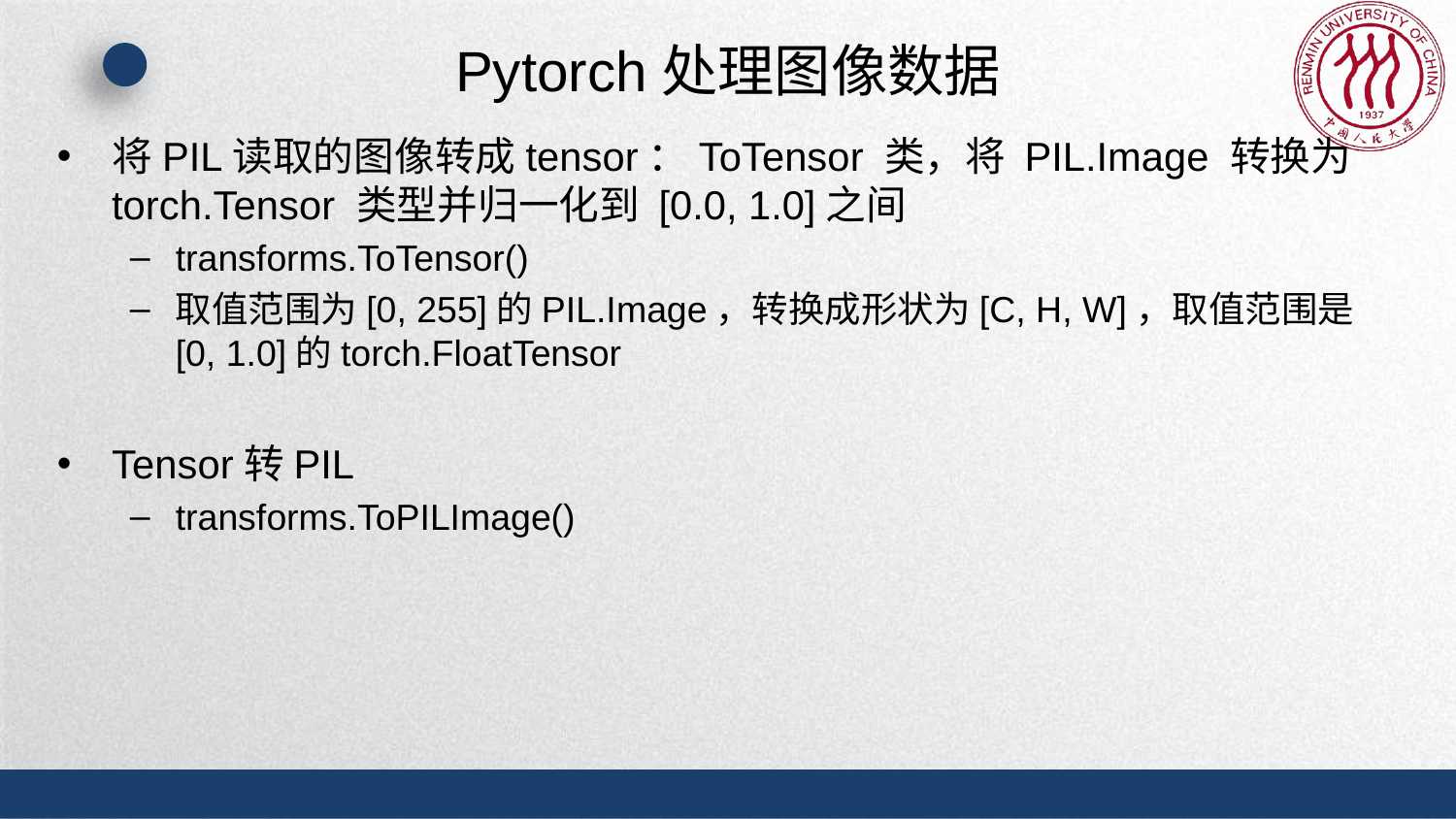

# Pytorch处理图像数据
将PIL读取的图像转成tensor：ToTensor 类，将 PIL.Image 转换为 torch.Tensor 类型并归一化到 [0.0, 1.0]之间
transforms.ToTensor()
取值范围为[0, 255]的PIL.Image，转换成形状为[C, H, W]，取值范围是[0, 1.0]的torch.FloatTensor

Tensor转PIL
transforms.ToPILImage()